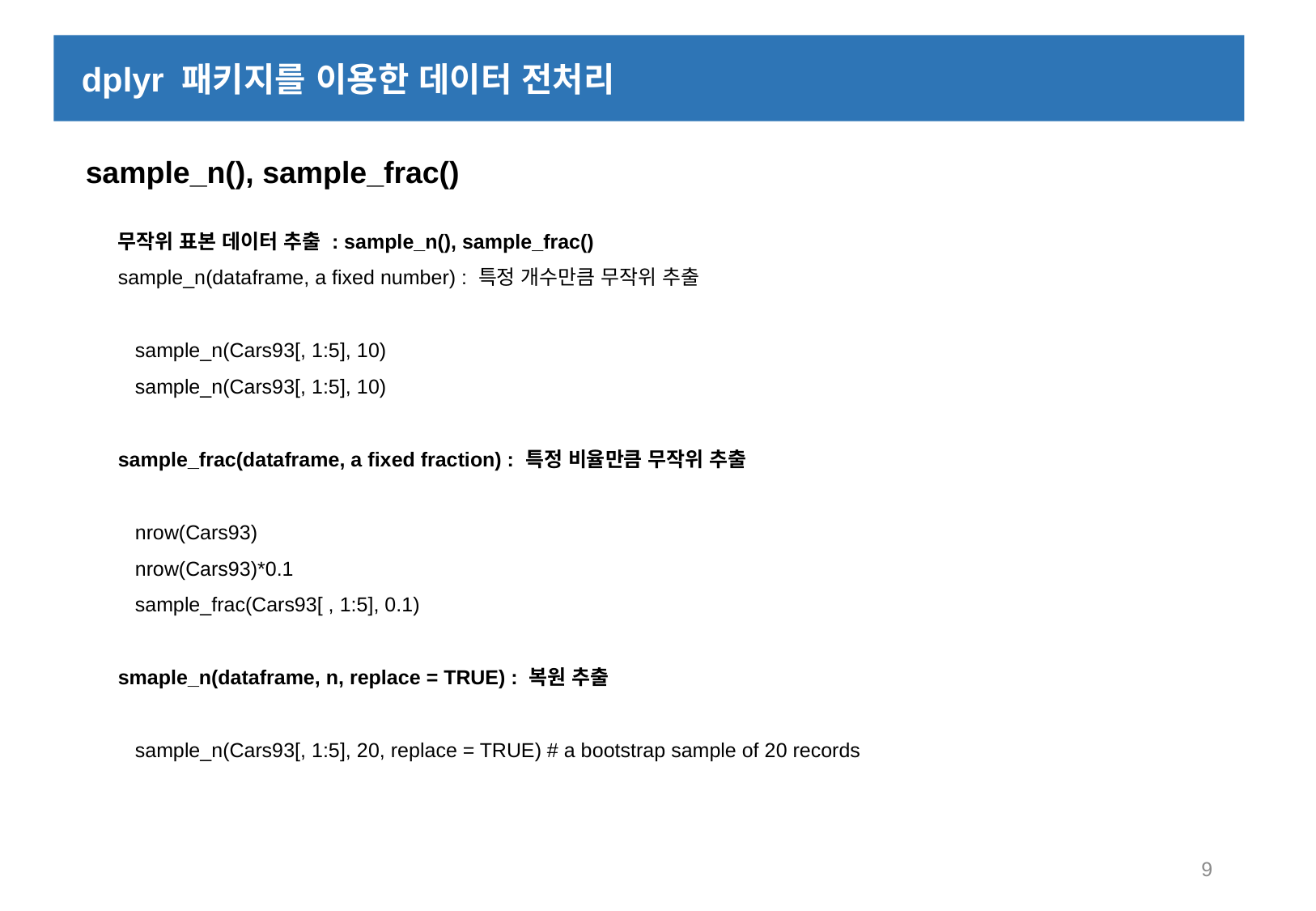

dplyr 패키지를 이용한 데이터 전처리

 sample_n(), sample_frac()
무작위 표본 데이터 추출 : sample_n(), sample_frac()
sample_n(dataframe, a fixed number) : 특정 개수만큼 무작위 추출

   sample_n(Cars93[, 1:5], 10)
   sample_n(Cars93[, 1:5], 10)

sample_frac(dataframe, a fixed fraction) : 특정 비율만큼 무작위 추출

   nrow(Cars93)
   nrow(Cars93)*0.1
   sample_frac(Cars93[ , 1:5], 0.1)

smaple_n(dataframe, n, replace = TRUE) : 복원 추출

   sample_n(Cars93[, 1:5], 20, replace = TRUE) # a bootstrap sample of 20 records

9